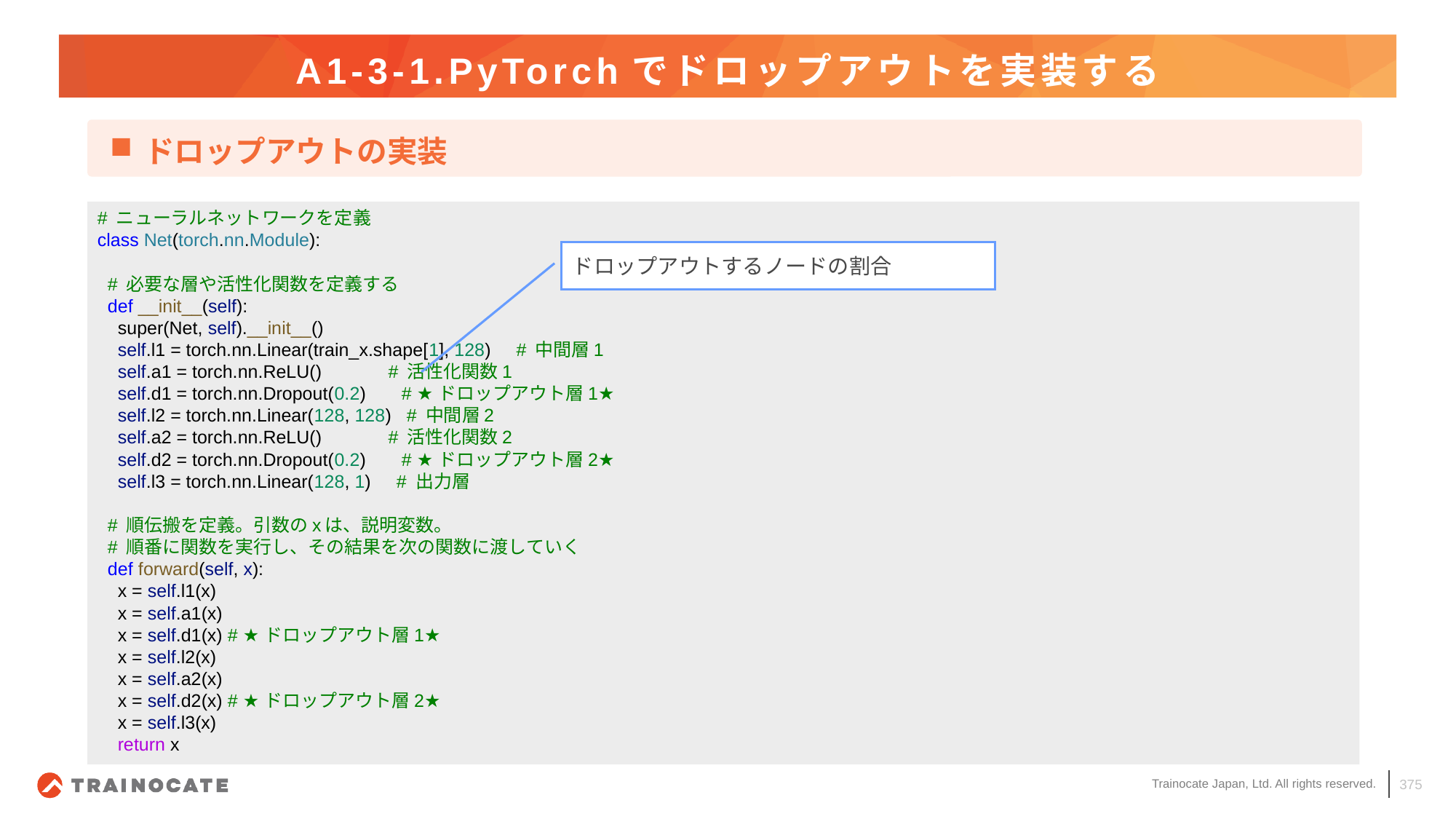

# A1-3-1.PyTorchでドロップアウトを実装する
ドロップアウトの実装
# ニューラルネットワークを定義
class Net(torch.nn.Module):
  # 必要な層や活性化関数を定義する
  def __init__(self):
    super(Net, self).__init__()
    self.l1 = torch.nn.Linear(train_x.shape[1], 128)     # 中間層1
    self.a1 = torch.nn.ReLU()             # 活性化関数1
    self.d1 = torch.nn.Dropout(0.2)       # ★ドロップアウト層1★
    self.l2 = torch.nn.Linear(128, 128)   # 中間層2
    self.a2 = torch.nn.ReLU()             # 活性化関数2
    self.d2 = torch.nn.Dropout(0.2)       # ★ドロップアウト層2★
    self.l3 = torch.nn.Linear(128, 1)     # 出力層
  # 順伝搬を定義。引数のxは、説明変数。
  # 順番に関数を実行し、その結果を次の関数に渡していく
  def forward(self, x):
    x = self.l1(x)
    x = self.a1(x)
    x = self.d1(x) # ★ドロップアウト層1★
    x = self.l2(x)
    x = self.a2(x)
    x = self.d2(x) # ★ドロップアウト層2★
    x = self.l3(x)
    return x

ドロップアウトするノードの割合
375